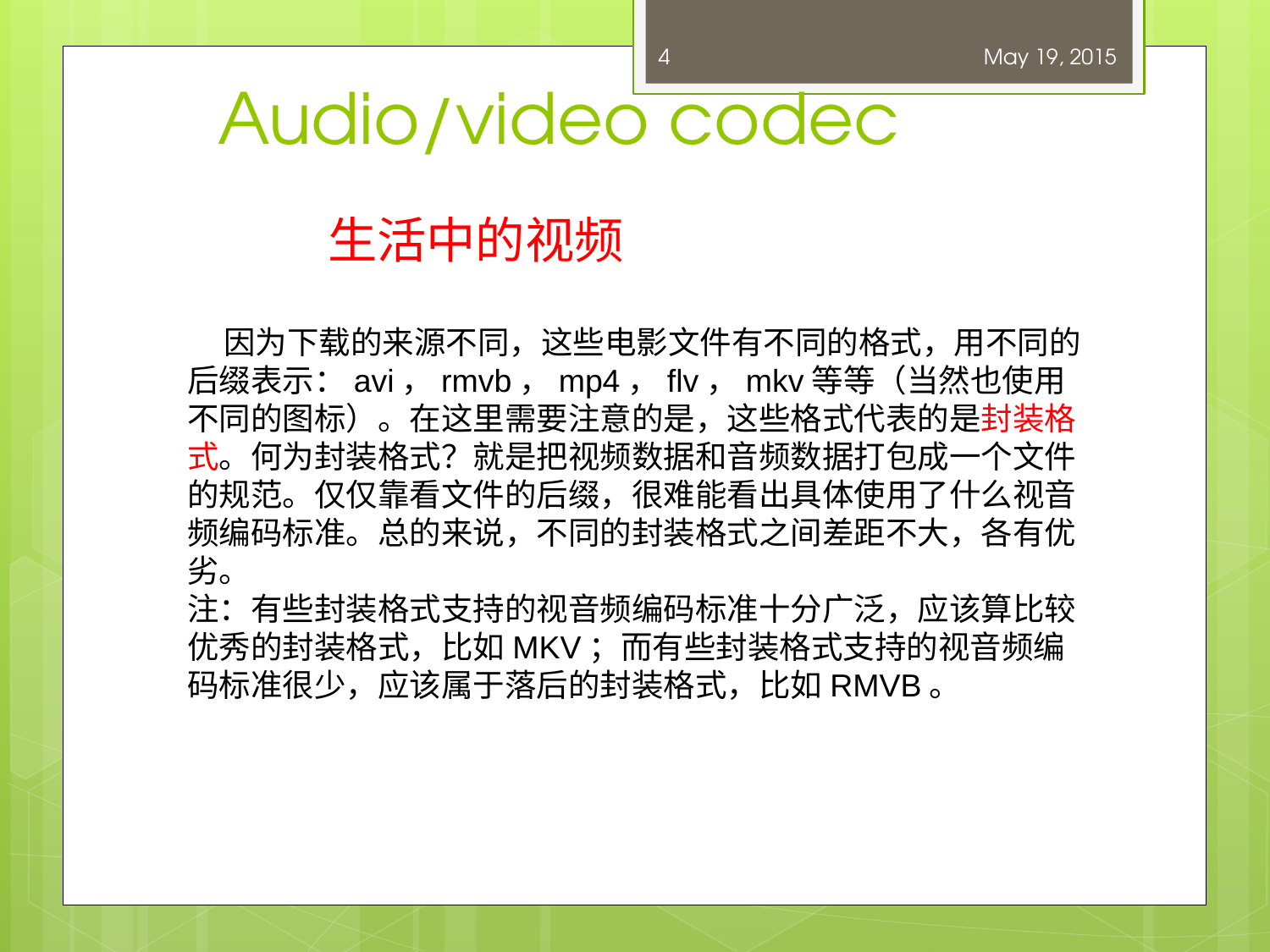

4
May 19, 2015
# Audio/video codec
生活中的视频
    因为下载的来源不同，这些电影文件有不同的格式，用不同的后缀表示：avi，rmvb，mp4，flv，mkv等等（当然也使用不同的图标）。在这里需要注意的是，这些格式代表的是封装格式。何为封装格式？就是把视频数据和音频数据打包成一个文件的规范。仅仅靠看文件的后缀，很难能看出具体使用了什么视音频编码标准。总的来说，不同的封装格式之间差距不大，各有优劣。
注：有些封装格式支持的视音频编码标准十分广泛，应该算比较优秀的封装格式，比如MKV；而有些封装格式支持的视音频编码标准很少，应该属于落后的封装格式，比如RMVB。